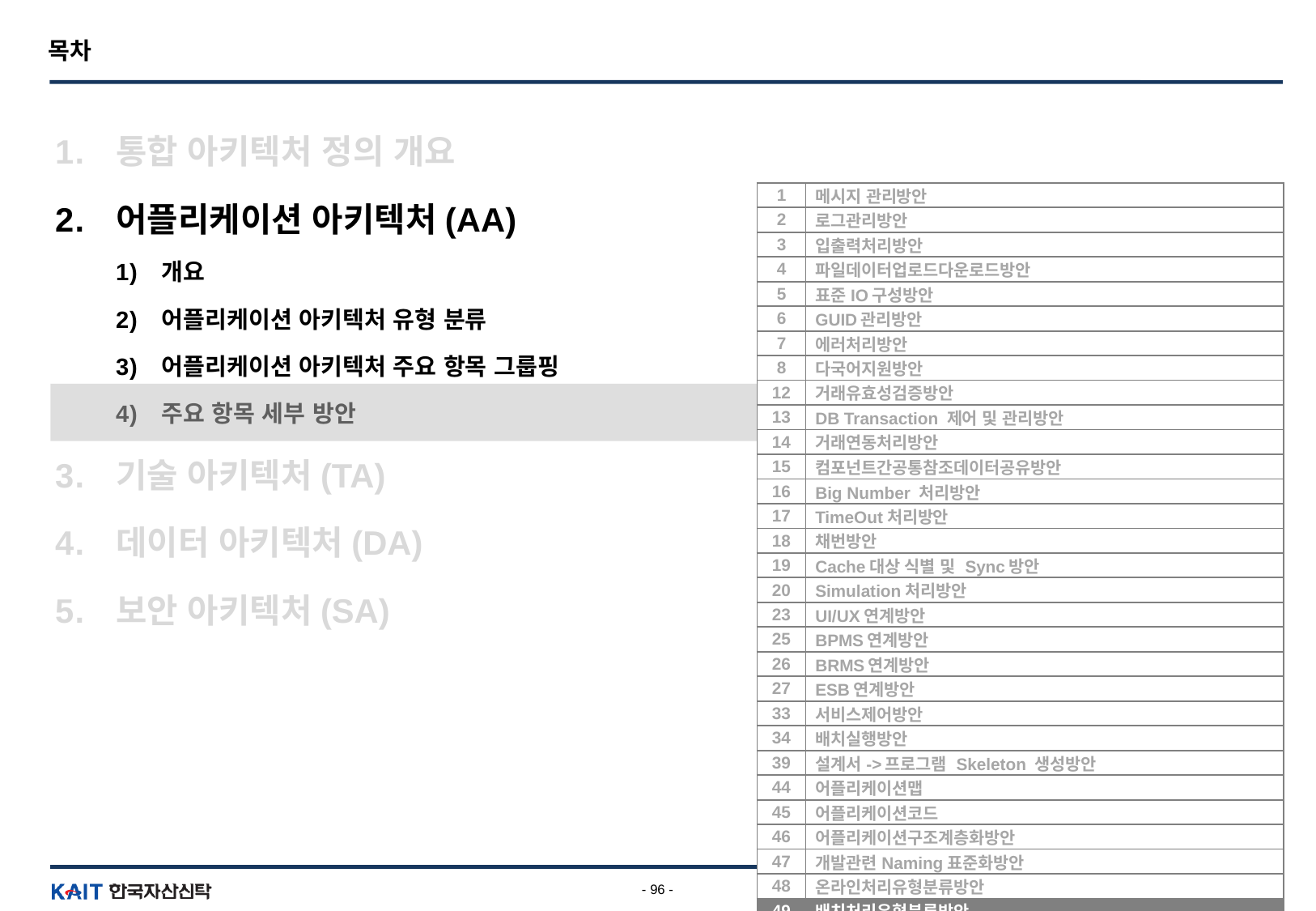

목차
통합 아키텍처 정의 개요
어플리케이션 아키텍처(AA)
개요
어플리케이션 아키텍처 유형 분류
어플리케이션 아키텍처 주요 항목 그룹핑
주요 항목 세부 방안
기술 아키텍처(TA)
데이터 아키텍처(DA)
보안 아키텍처(SA)
| 1 | 메시지 관리방안 |
| --- | --- |
| 2 | 로그관리방안 |
| 3 | 입출력처리방안 |
| 4 | 파일데이터업로드다운로드방안 |
| 5 | 표준IO구성방안 |
| 6 | GUID관리방안 |
| 7 | 에러처리방안 |
| 8 | 다국어지원방안 |
| 12 | 거래유효성검증방안 |
| 13 | DB Transaction 제어 및 관리방안 |
| 14 | 거래연동처리방안 |
| 15 | 컴포넌트간공통참조데이터공유방안 |
| 16 | Big Number 처리방안 |
| 17 | TimeOut처리방안 |
| 18 | 채번방안 |
| 19 | Cache대상 식별 및 Sync방안 |
| 20 | Simulation처리방안 |
| 23 | UI/UX연계방안 |
| 25 | BPMS연계방안 |
| 26 | BRMS연계방안 |
| 27 | ESB연계방안 |
| 33 | 서비스제어방안 |
| 34 | 배치실행방안 |
| 39 | 설계서->프로그램 Skeleton 생성방안 |
| 44 | 어플리케이션맵 |
| 45 | 어플리케이션코드 |
| 46 | 어플리케이션구조계층화방안 |
| 47 | 개발관련Naming표준화방안 |
| 48 | 온라인처리유형분류방안 |
| 49 | 배치처리유형분류방안 |